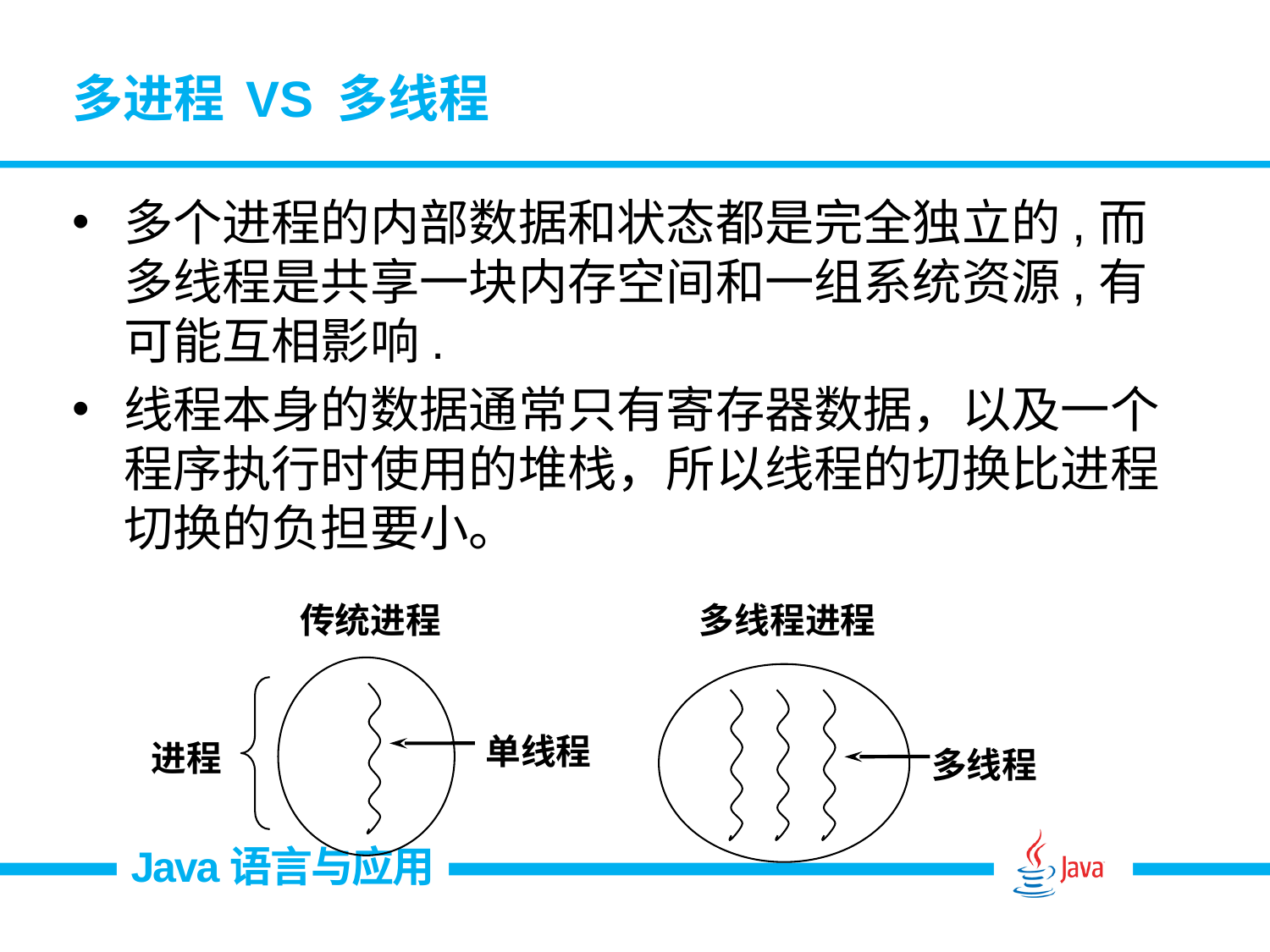

# 多进程 VS 多线程
多个进程的内部数据和状态都是完全独立的,而多线程是共享一块内存空间和一组系统资源,有可能互相影响.
线程本身的数据通常只有寄存器数据，以及一个程序执行时使用的堆栈，所以线程的切换比进程切换的负担要小。
传统进程

进程
多线程进程

单线程

多线程